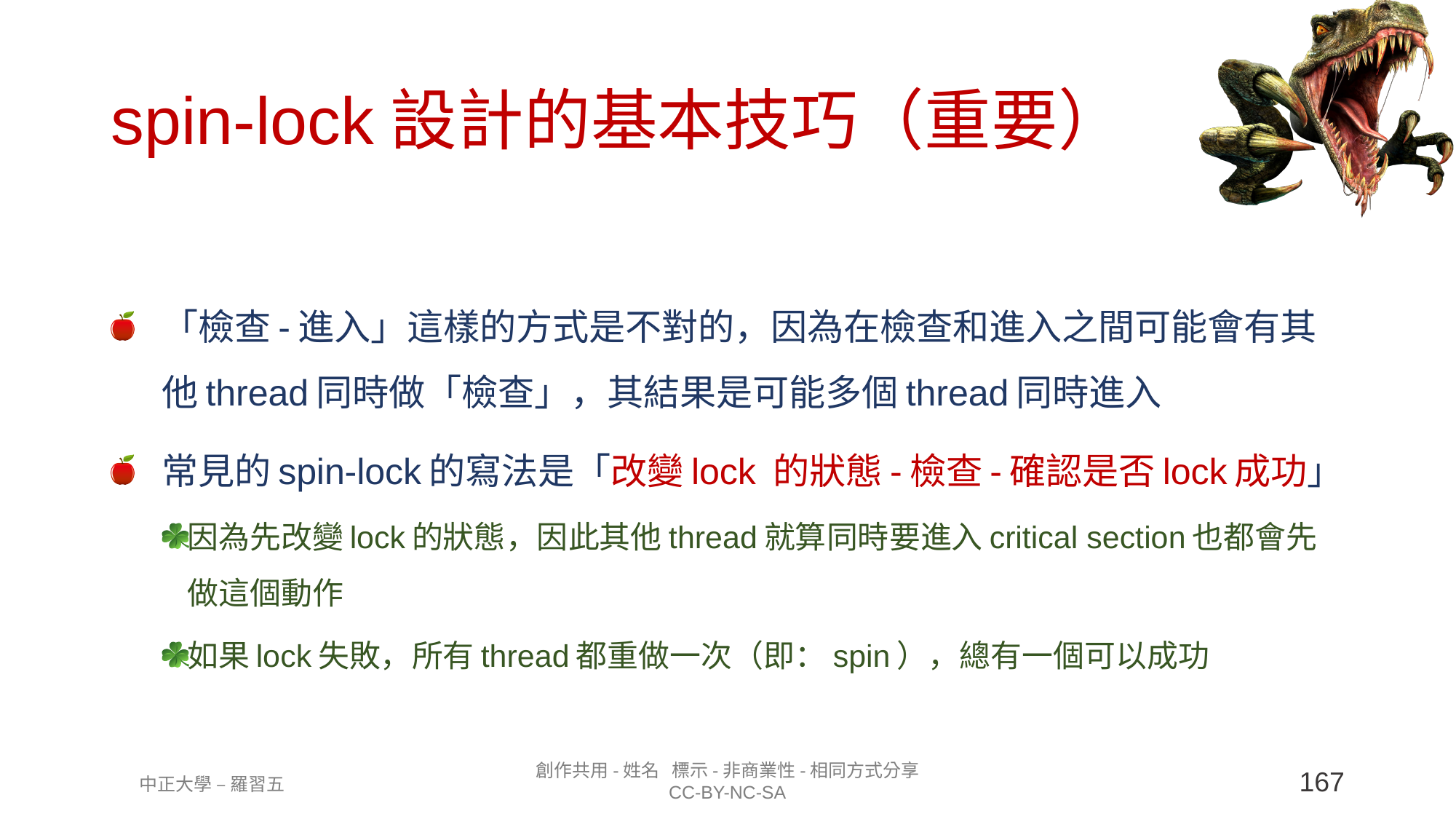

# spin-lock設計的基本技巧（重要）
「檢查-進入」這樣的方式是不對的，因為在檢查和進入之間可能會有其他thread同時做「檢查」，其結果是可能多個thread同時進入
常見的spin-lock的寫法是「改變lock 的狀態-檢查-確認是否lock成功」
因為先改變lock的狀態，因此其他thread就算同時要進入critical section也都會先做這個動作
如果lock失敗，所有thread都重做一次（即：spin），總有一個可以成功